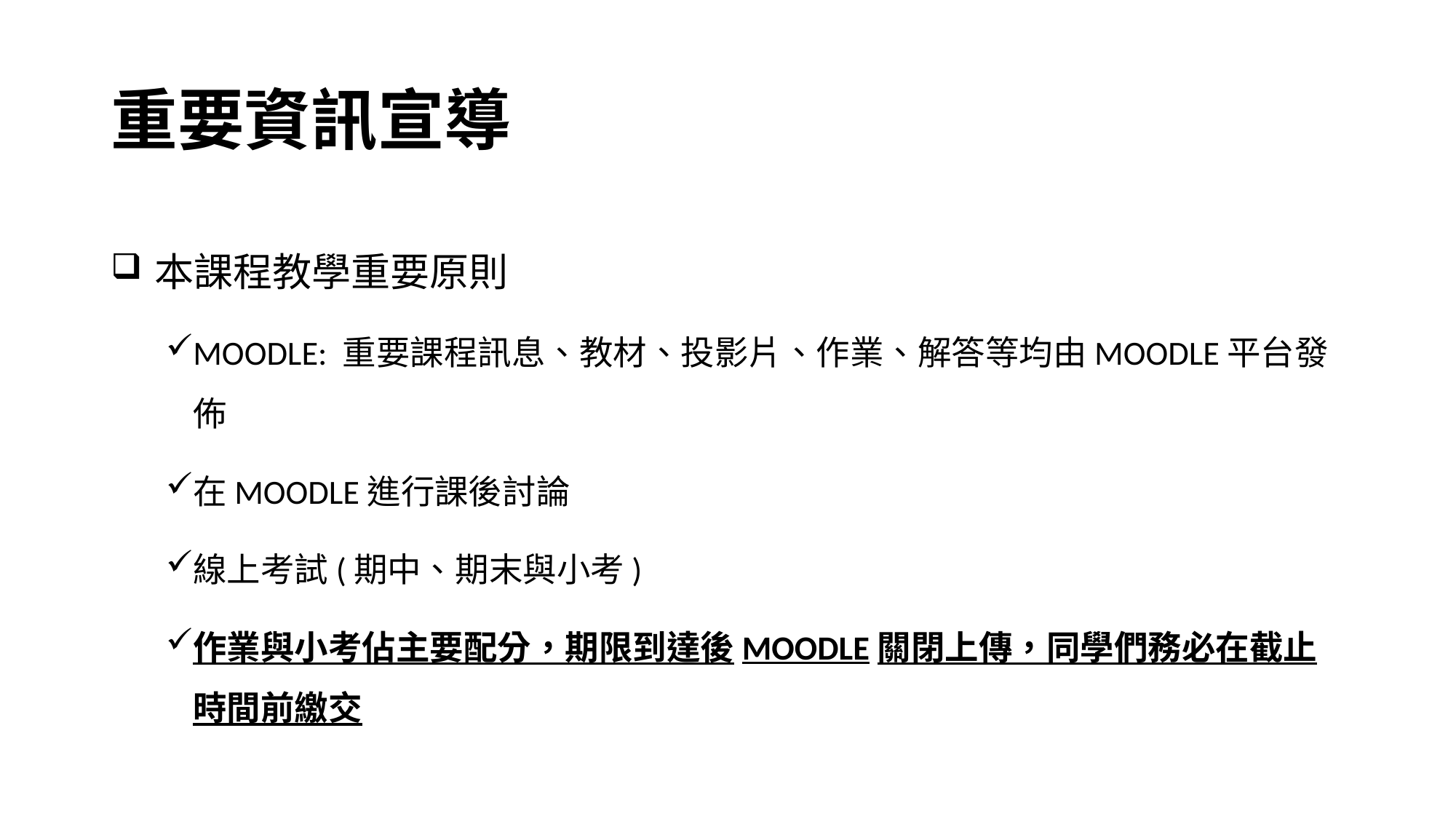

# 重要資訊宣導
本課程教學重要原則
MOODLE: 重要課程訊息、教材、投影片、作業、解答等均由MOODLE平台發佈
在MOODLE進行課後討論
線上考試(期中、期末與小考)
作業與小考佔主要配分，期限到達後MOODLE關閉上傳，同學們務必在截止時間前繳交